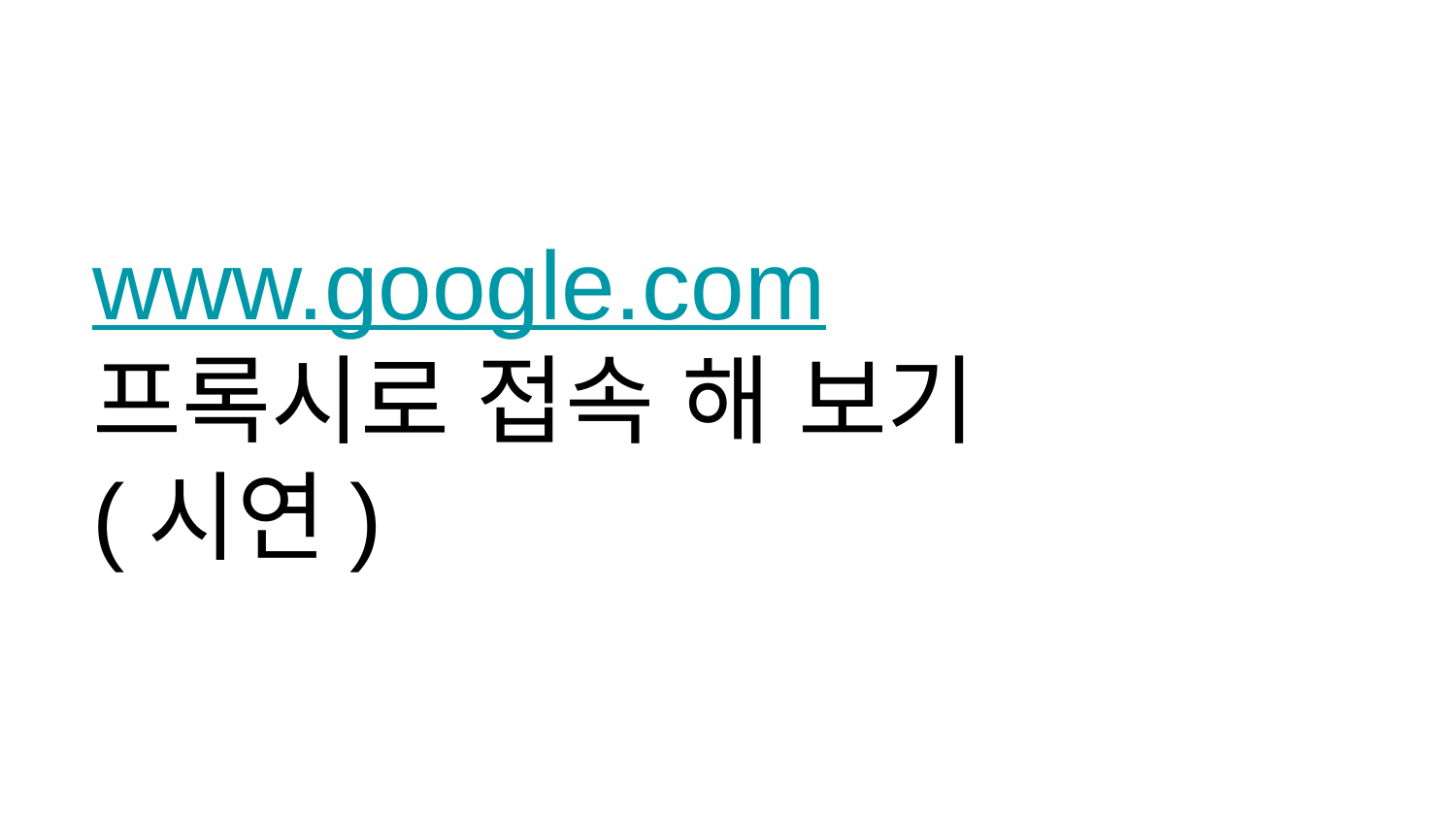

# www.google.com
프록시로 접속 해 보기
(시연)